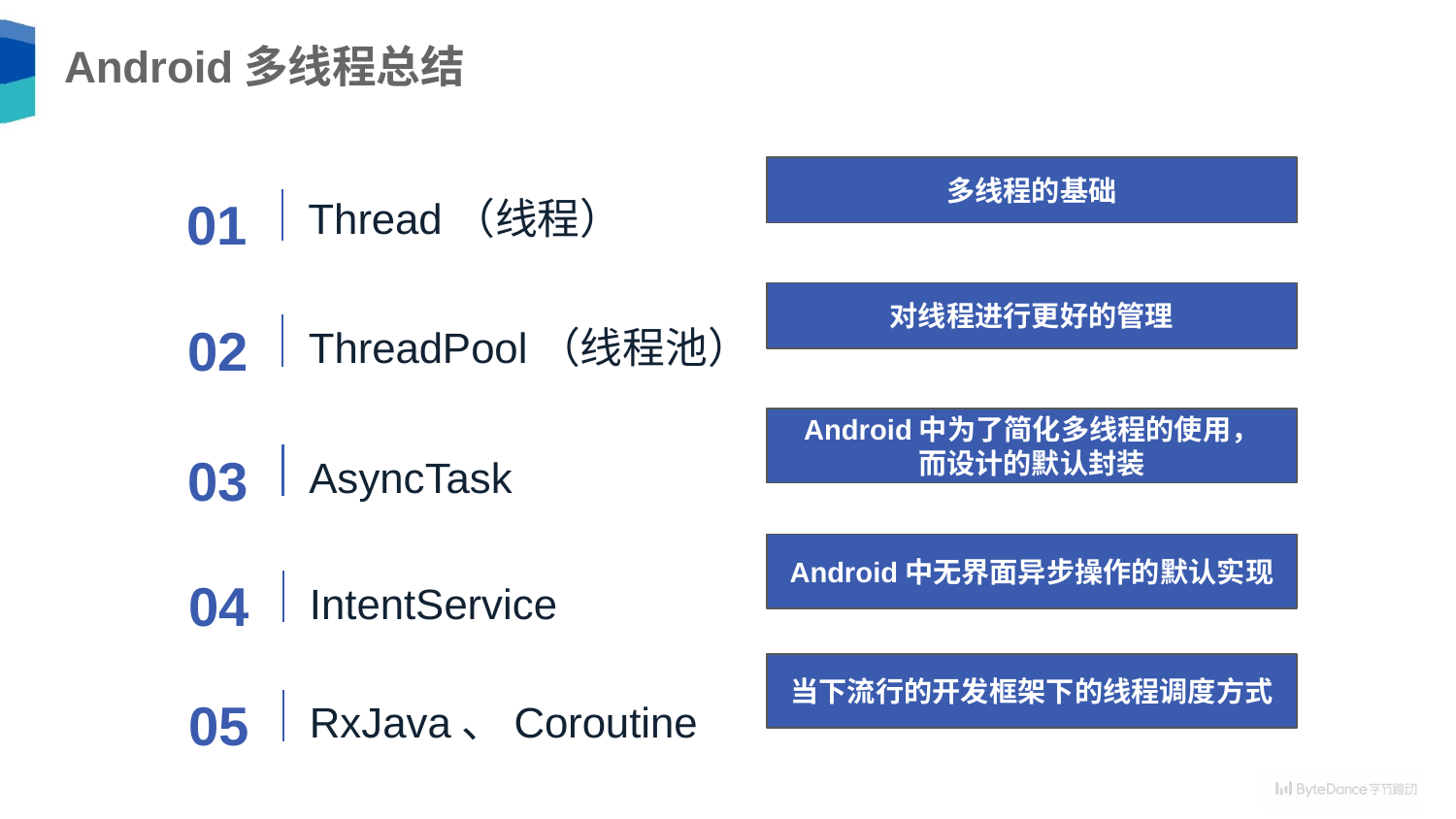

# Android多线程总结
01
多线程的基础

Thread（线程）

02
对线程进行更好的管理

ThreadPool（线程池）

03
Android中为了简化多线程的使用，
而设计的默认封装

AsyncTask

04

Android中无界面异步操作的默认实现
IntentService

05

当下流行的开发框架下的线程调度方式
RxJava、Coroutine